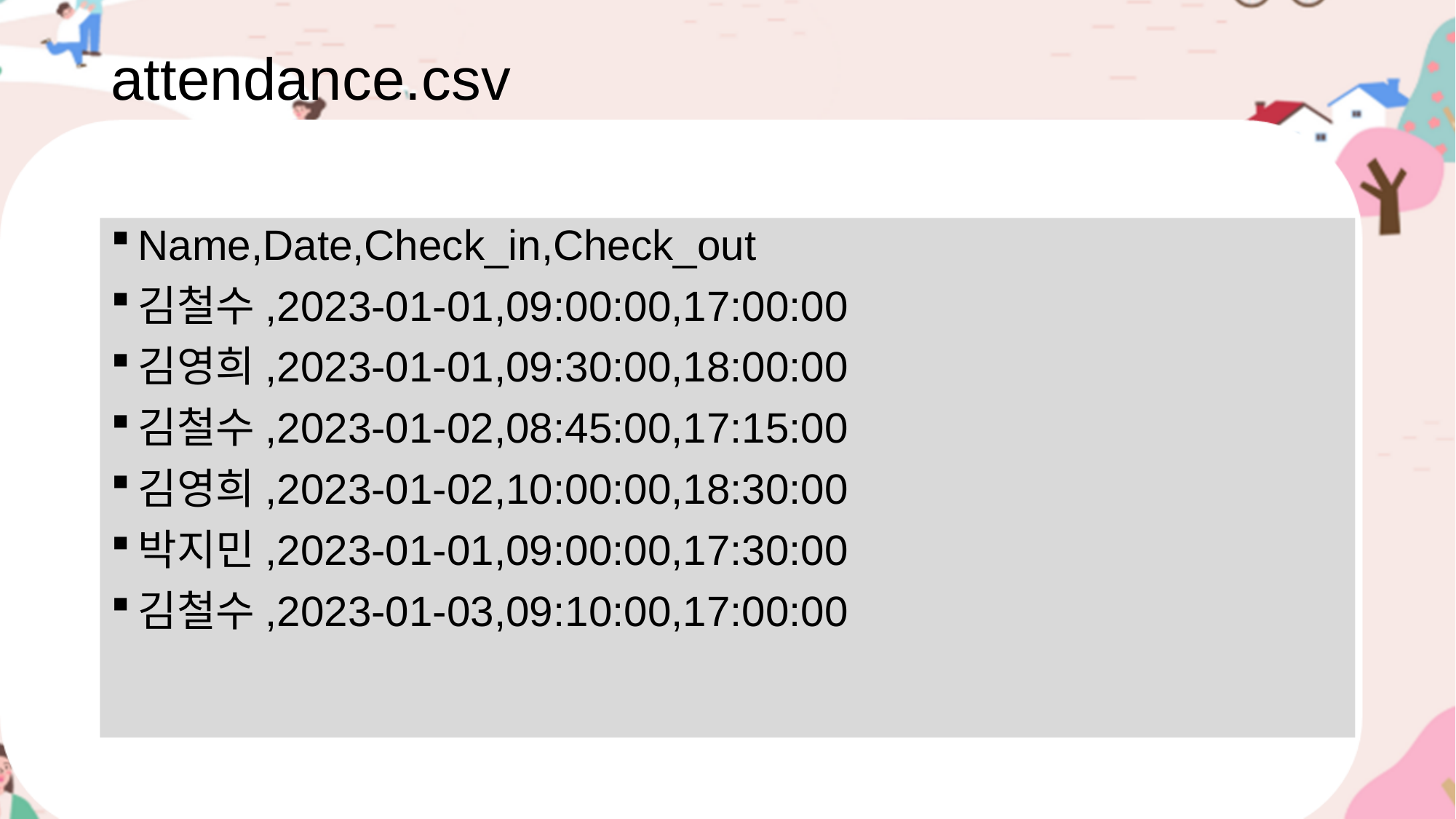

# attendance.csv
Name,Date,Check_in,Check_out
김철수,2023-01-01,09:00:00,17:00:00
김영희,2023-01-01,09:30:00,18:00:00
김철수,2023-01-02,08:45:00,17:15:00
김영희,2023-01-02,10:00:00,18:30:00
박지민,2023-01-01,09:00:00,17:30:00
김철수,2023-01-03,09:10:00,17:00:00